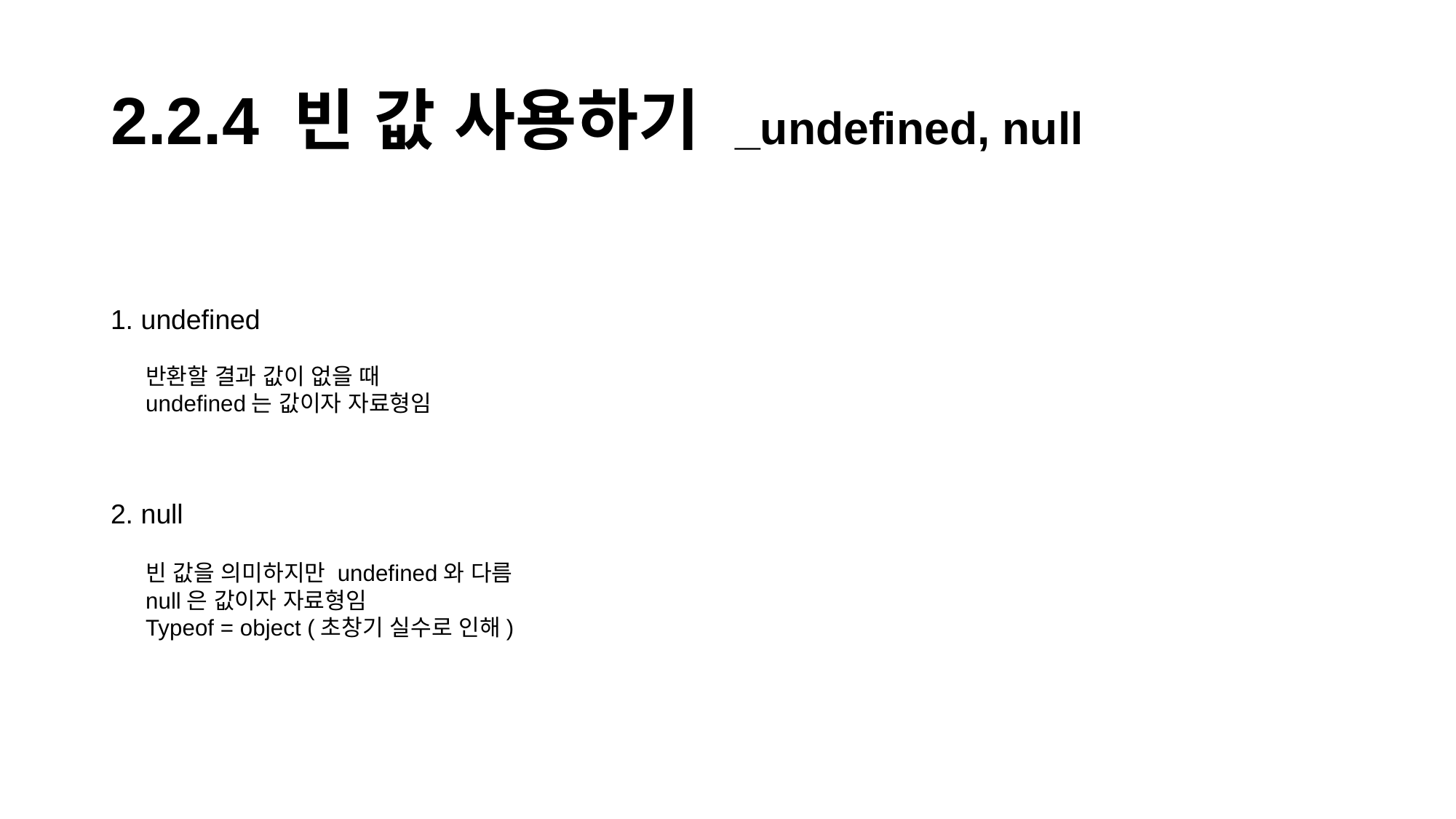

# 2.2.4 빈 값 사용하기 _undefined, null
1. undefined
반환할 결과 값이 없을 때
undefined는 값이자 자료형임
2. null
빈 값을 의미하지만 undefined와 다름
null은 값이자 자료형임
Typeof = object (초창기 실수로 인해)